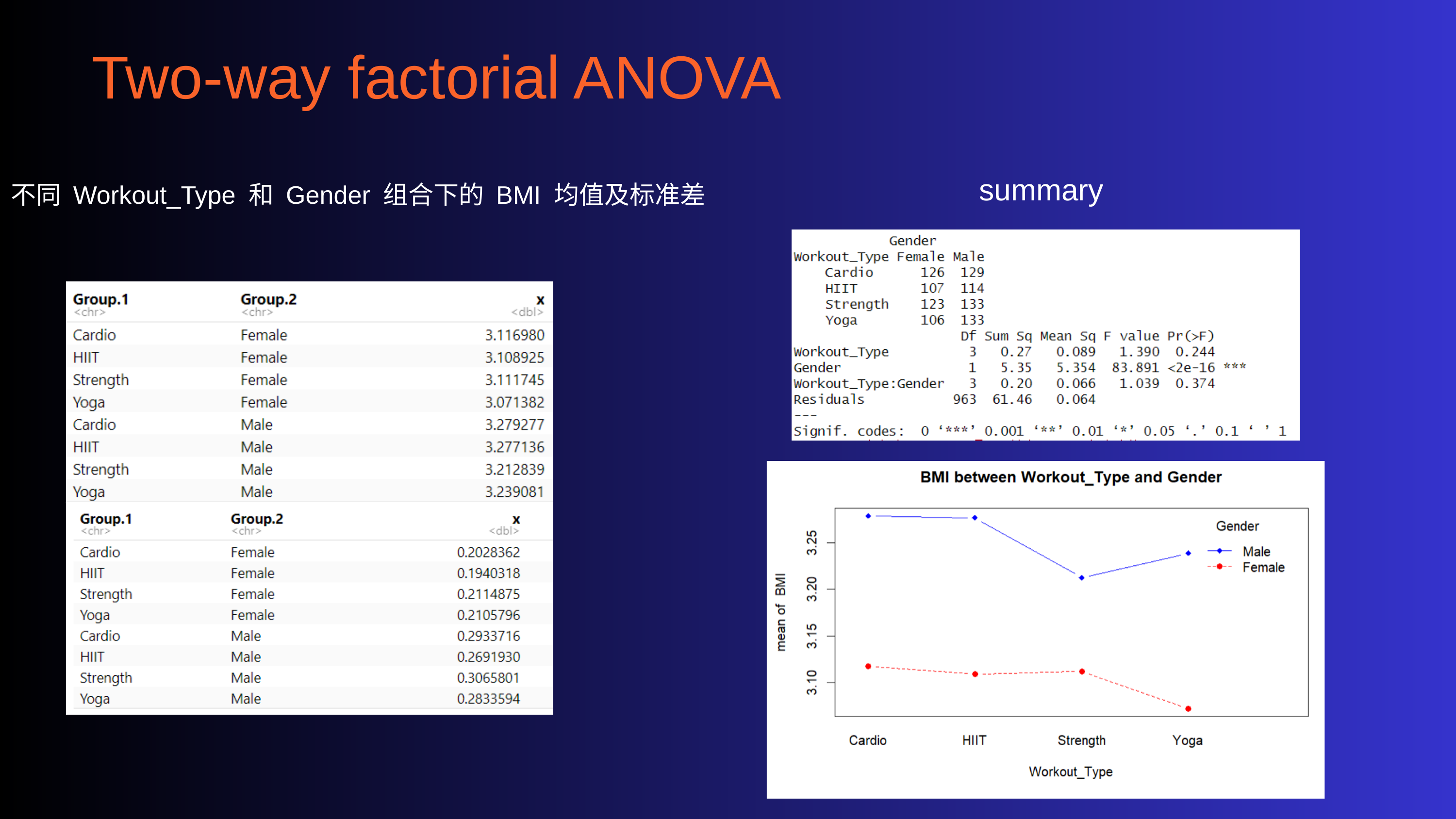

Two-way factorial ANOVA
summary
不同 Workout_Type 和 Gender 组合下的 BMI 均值及标准差